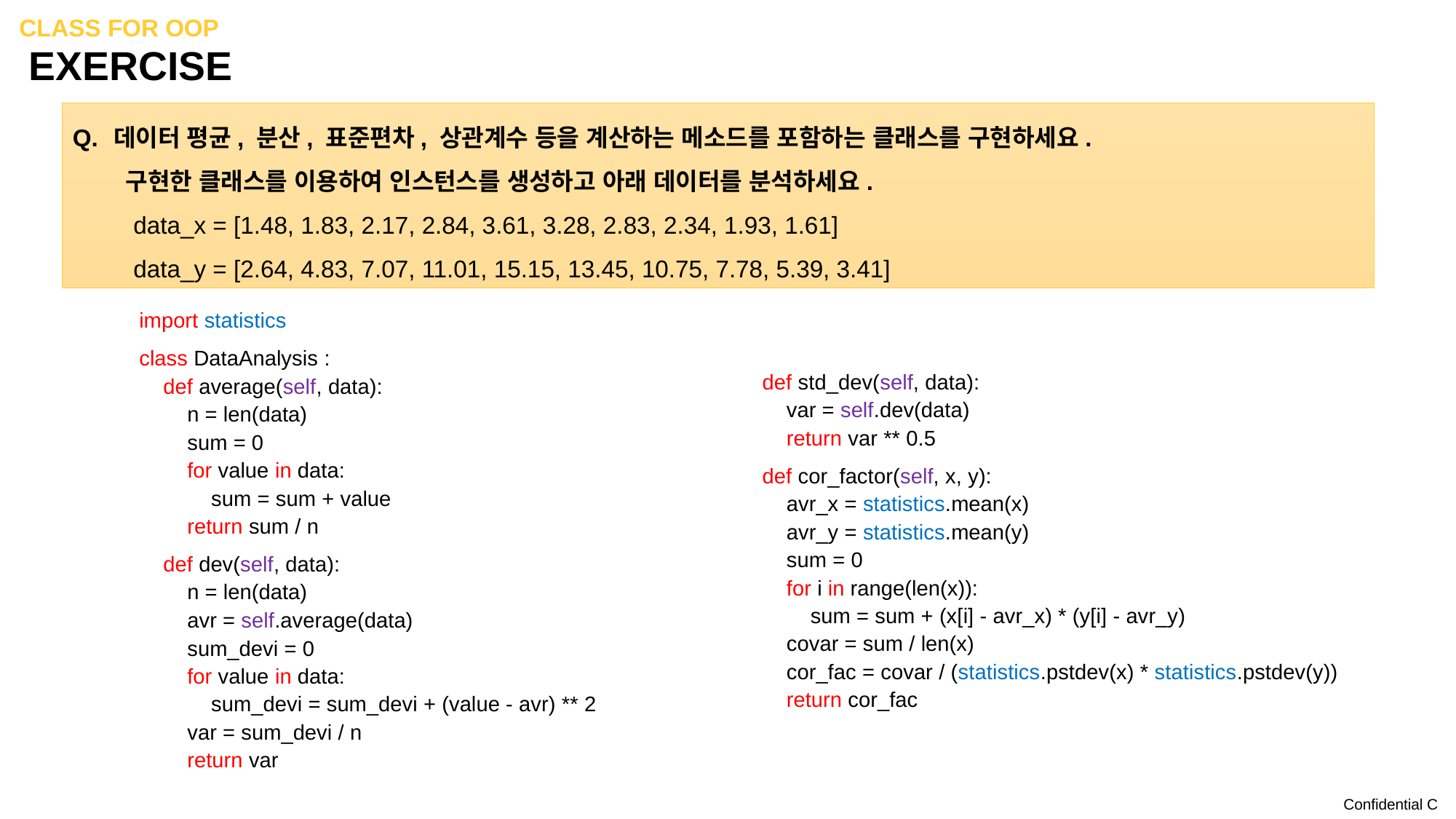

Class for OOP
# EXERCISE
데이터 평균, 분산, 표준편차, 상관계수 등을 계산하는 메소드를 포함하는 클래스를 구현하세요.
       구현한 클래스를 이용하여 인스턴스를 생성하고 아래 데이터를 분석하세요.
         data_x = [1.48, 1.83, 2.17, 2.84, 3.61, 3.28, 2.83, 2.34, 1.93, 1.61]
         data_y = [2.64, 4.83, 7.07, 11.01, 15.15, 13.45, 10.75, 7.78, 5.39, 3.41]
import statistics

class DataAnalysis :
    def average(self, data):
        n = len(data)
        sum = 0
        for value in data:
            sum = sum + value
        return sum / n

    def dev(self, data):
        n = len(data)
        avr = self.average(data)
        sum_devi = 0
        for value in data:
            sum_devi = sum_devi + (value - avr) ** 2
        var = sum_devi / n
        return var
    def std_dev(self, data):
        var = self.dev(data)
        return var ** 0.5

    def cor_factor(self, x, y):
        avr_x = statistics.mean(x)
        avr_y = statistics.mean(y)
        sum = 0
        for i in range(len(x)):
            sum = sum + (x[i] - avr_x) * (y[i] - avr_y)
        covar = sum / len(x)
        cor_fac = covar / (statistics.pstdev(x) * statistics.pstdev(y))
        return cor_fac